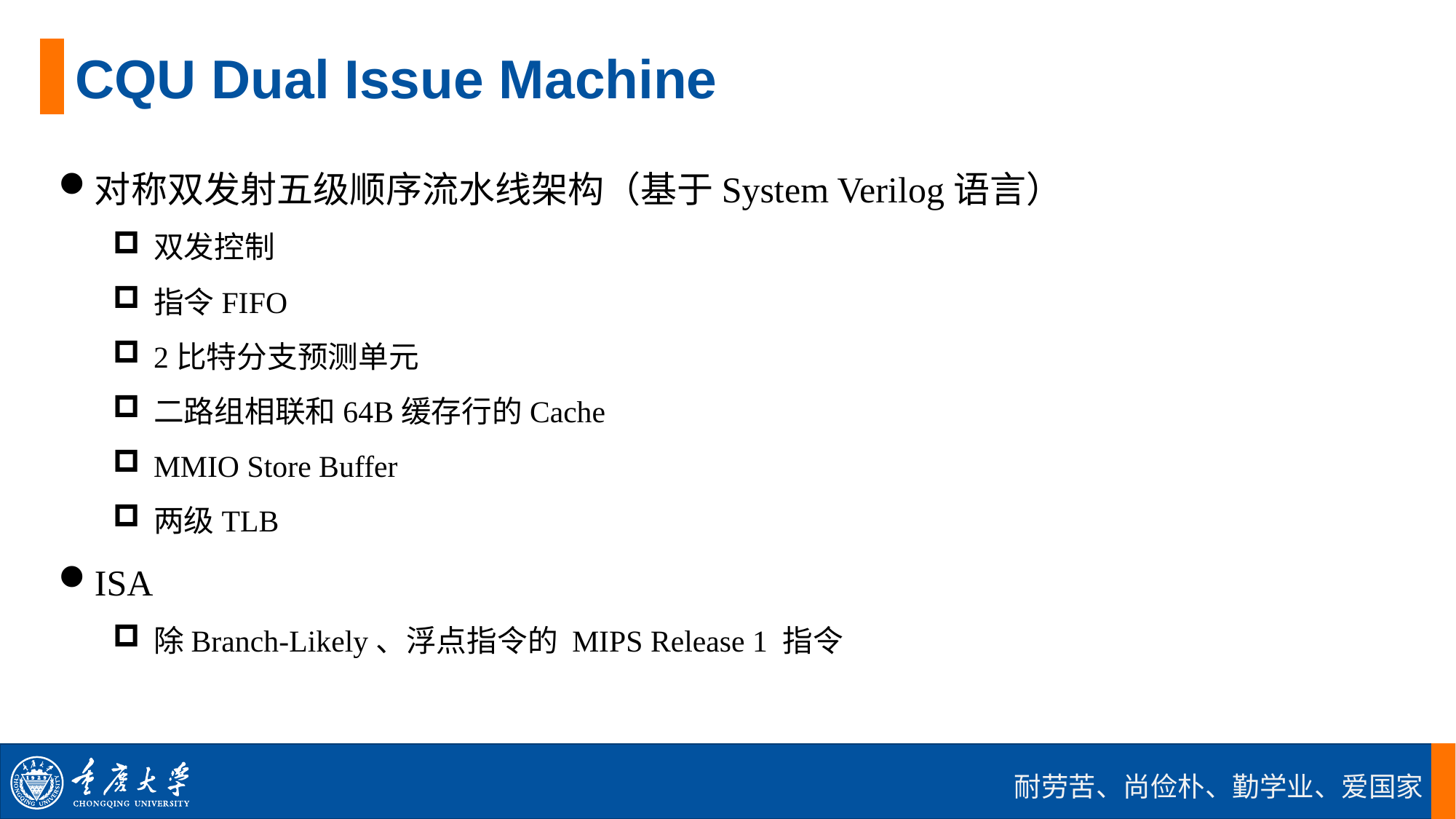

CQU Dual Issue Machine
对称双发射五级顺序流水线架构（基于System Verilog语言）
双发控制
指令FIFO
2比特分支预测单元
二路组相联和64B缓存行的Cache
MMIO Store Buffer
两级TLB
ISA
除Branch-Likely、浮点指令的 MIPS Release 1 指令